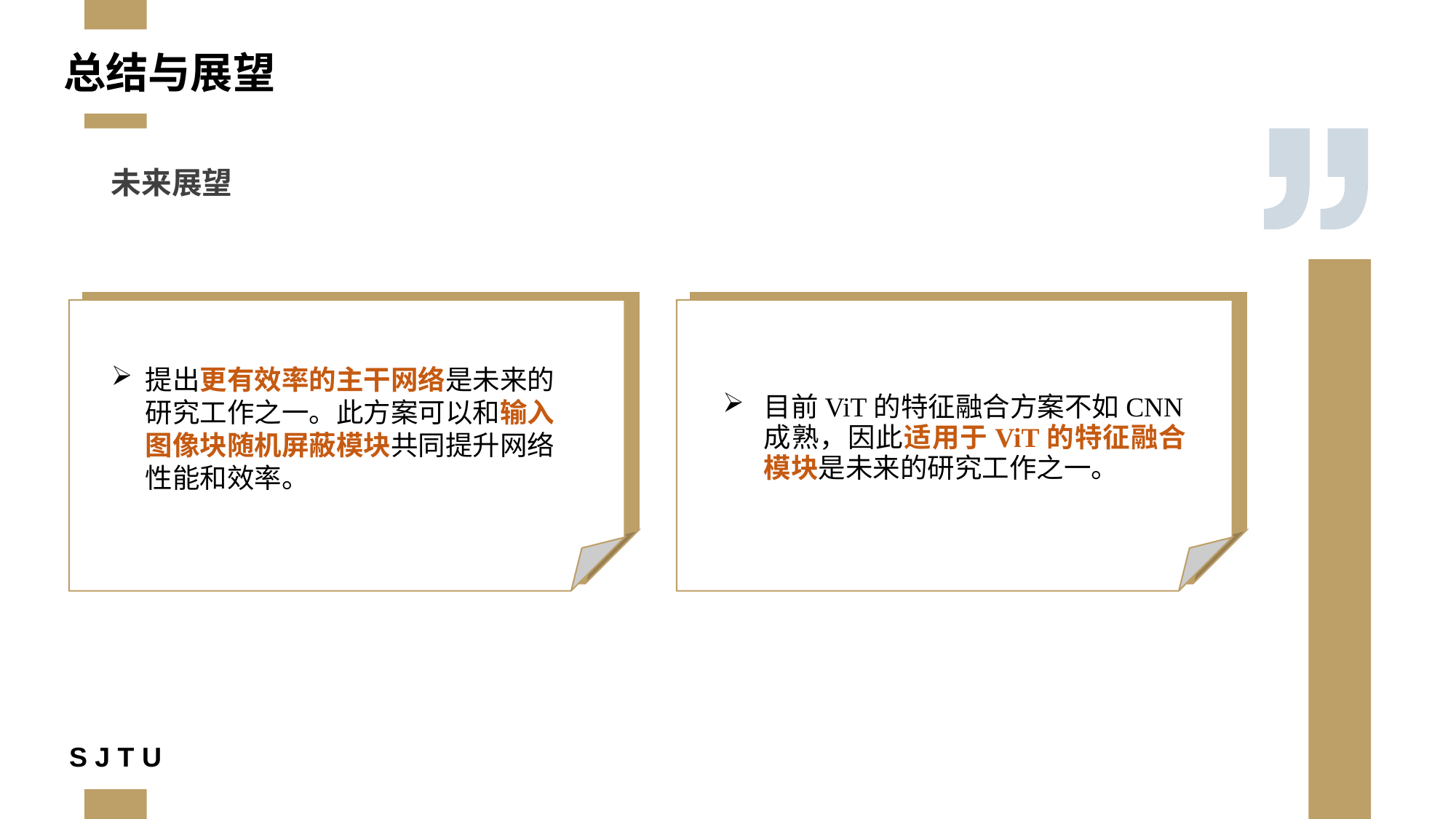

总结与展望
未来展望

提出更有效率的主干网络是未来的研究工作之一。此方案可以和输入图像块随机屏蔽模块共同提升网络性能和效率。
目前ViT的特征融合方案不如CNN成熟，因此适用于ViT的特征融合模块是未来的研究工作之一。